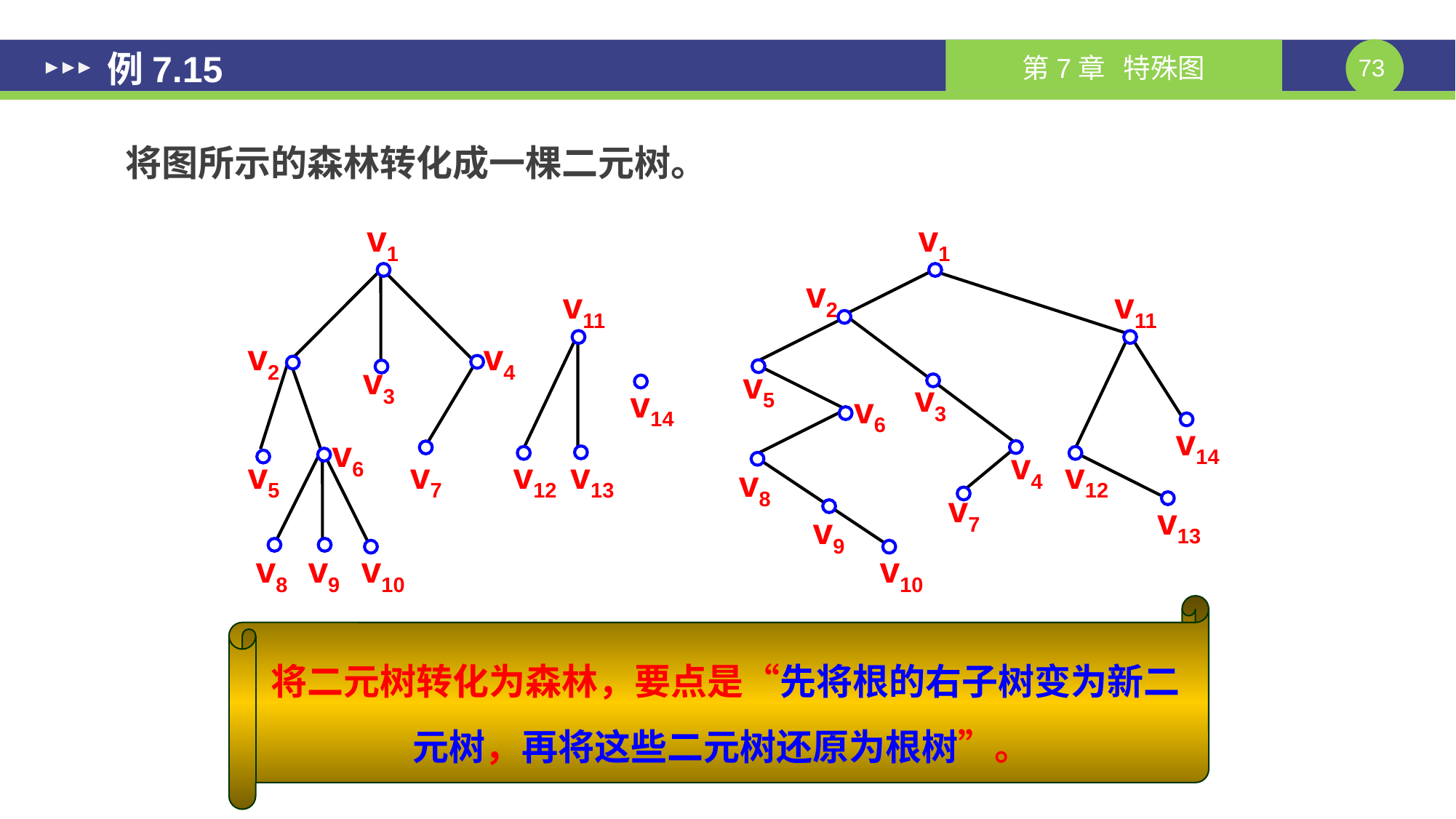

# 例7.15
将图所示的森林转化成一棵二元树。
v1

v11

v2
v4

v3

v14
v6

v13
v5
v7
v12

v8
v9
v10
v1

v2
v11

v5

v3
v6

v14

v4

v12

v8
v7

v13

v9

v10
将二元树转化为森林，要点是“先将根的右子树变为新二元树，再将这些二元树还原为根树”。